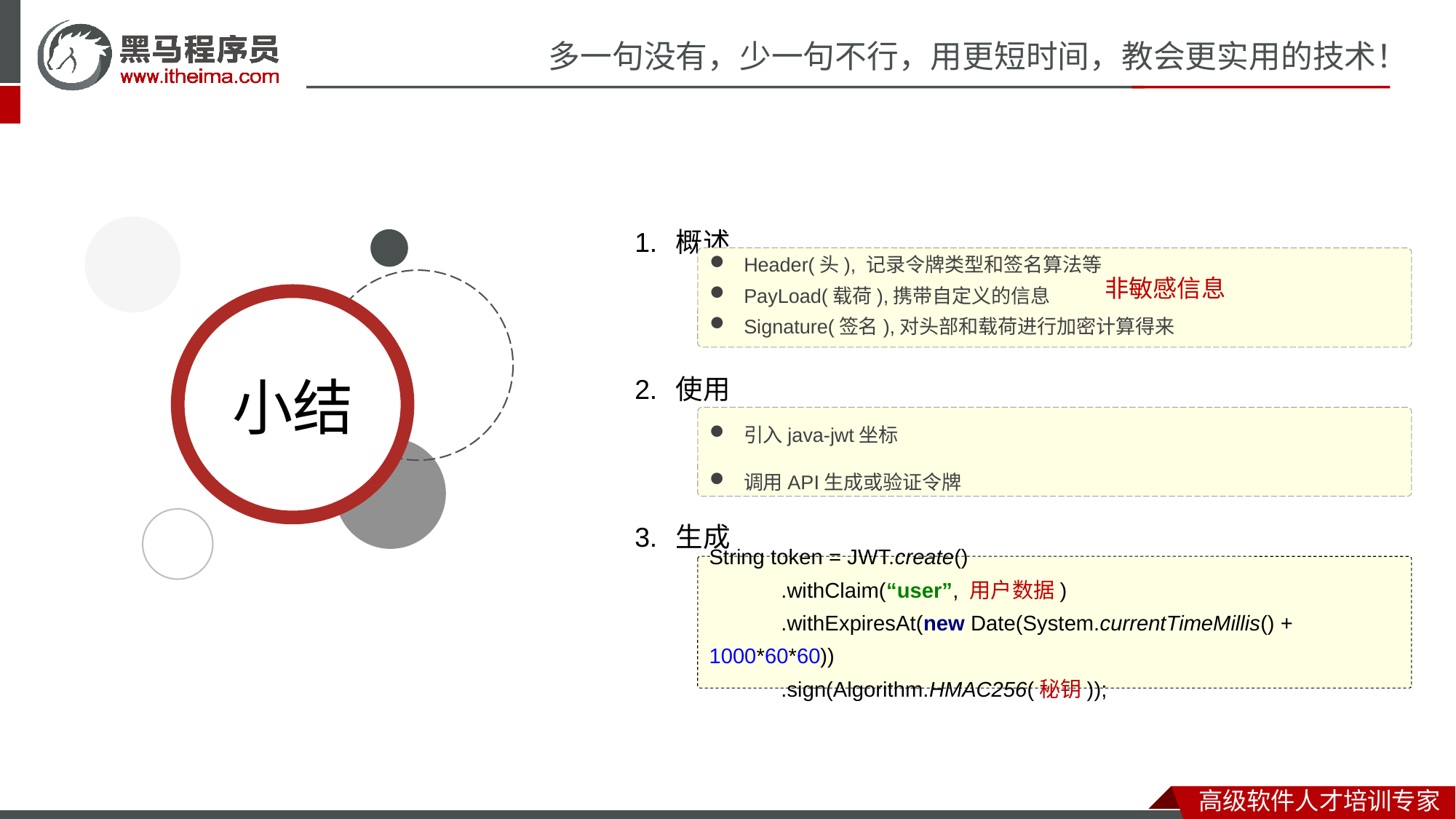

概述

使用

生成

Header(头), 记录令牌类型和签名算法等
PayLoad(载荷),携带自定义的信息
Signature(签名),对头部和载荷进行加密计算得来
非敏感信息
引入java-jwt坐标
调用API生成或验证令牌

String token = JWT.create()
            .withClaim(“user”, 用户数据)
            .withExpiresAt(new Date(System.currentTimeMillis() + 1000*60*60))
            .sign(Algorithm.HMAC256(秘钥));